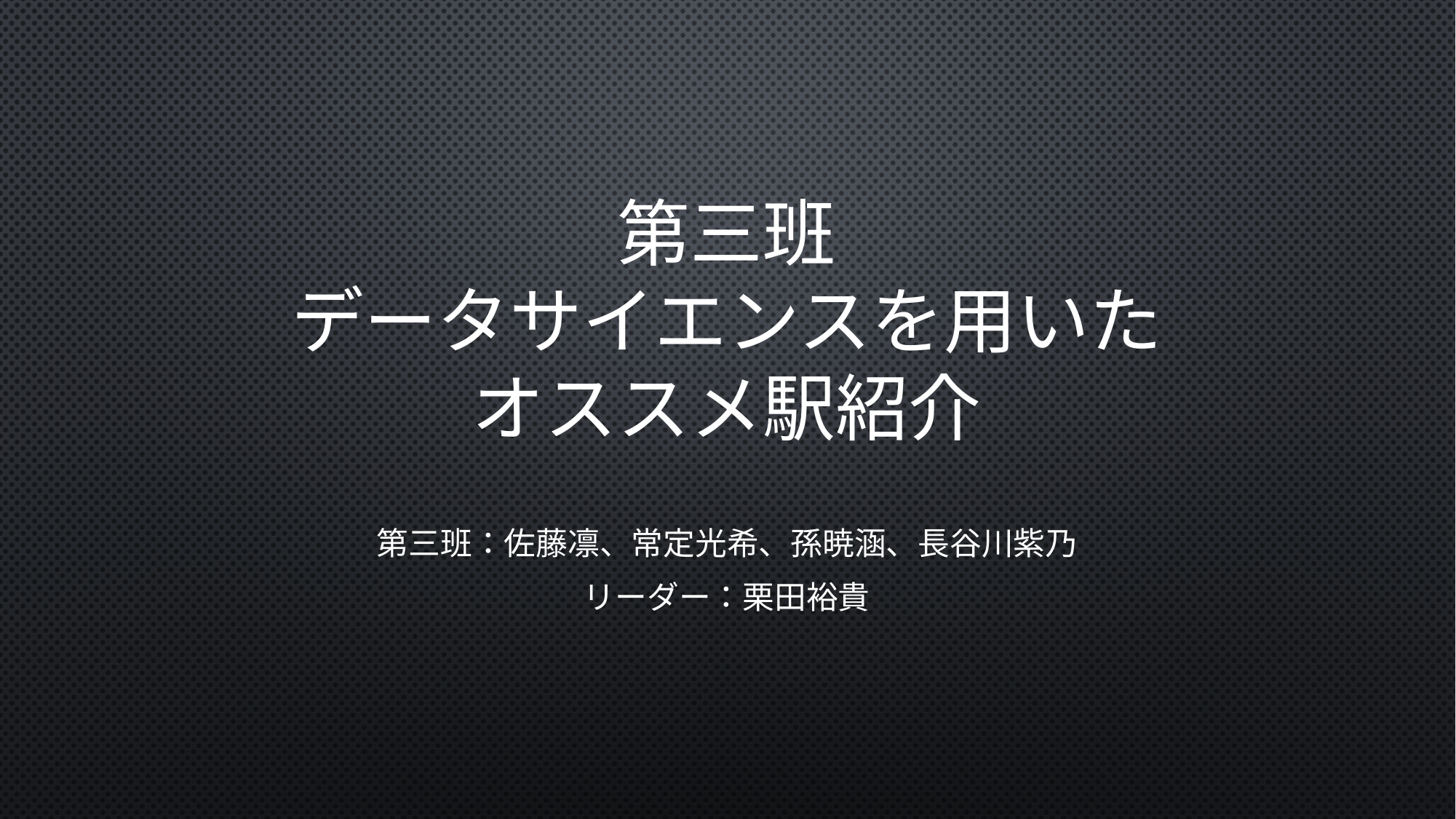

# 第三班 データサイエンスを用いた オススメ駅紹介

第三班：佐藤凛、常定光希、孫暁涵、長谷川紫乃
リーダー：栗田裕貴